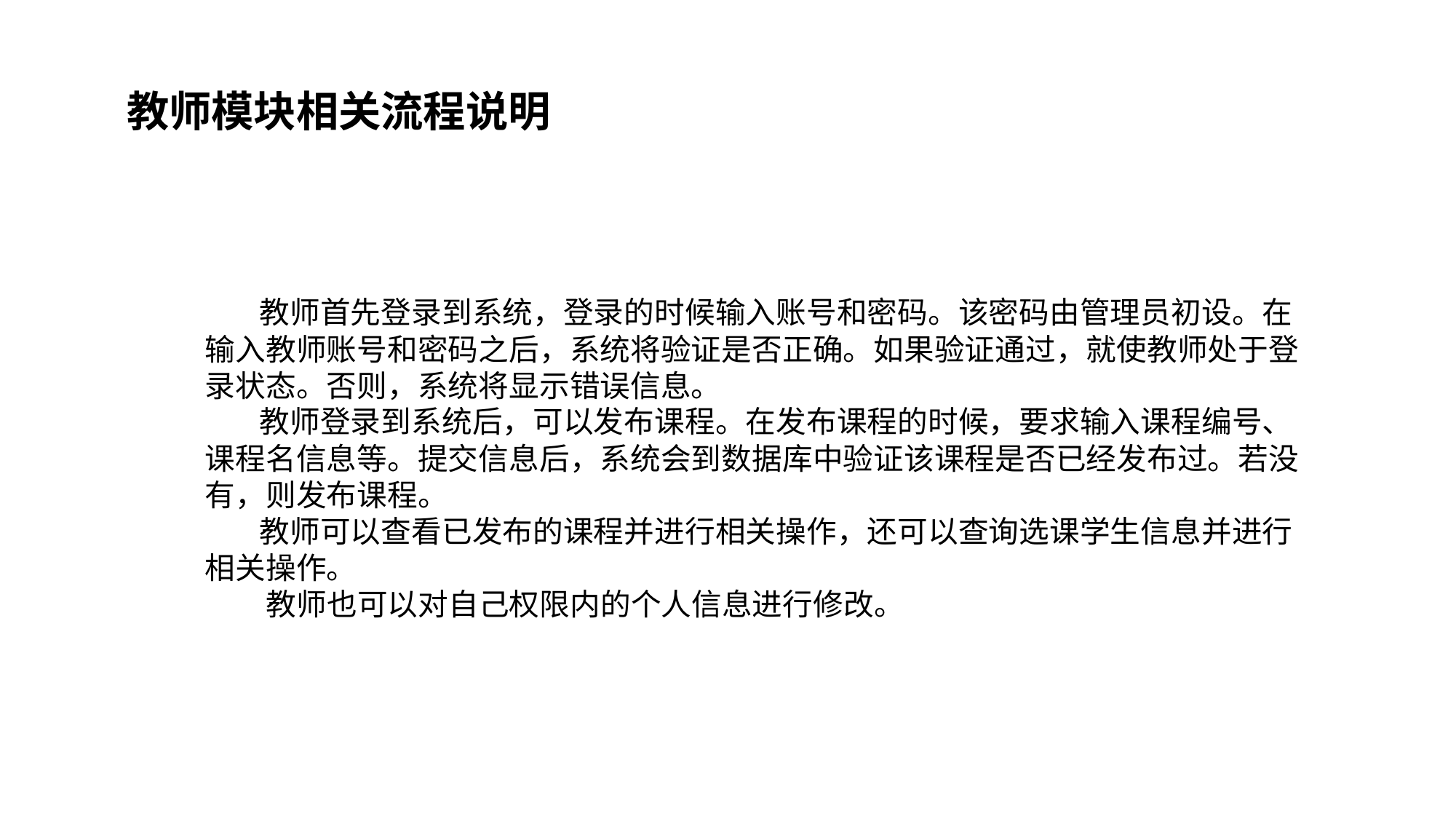

教师模块相关流程说明
       教师首先登录到系统，登录的时候输入账号和密码。该密码由管理员初设。在输入教师账号和密码之后，系统将验证是否正确。如果验证通过，就使教师处于登录状态。否则，系统将显示错误信息。
       教师登录到系统后，可以发布课程。在发布课程的时候，要求输入课程编号、课程名信息等。提交信息后，系统会到数据库中验证该课程是否已经发布过。若没有，则发布课程。
       教师可以查看已发布的课程并进行相关操作，还可以查询选课学生信息并进行相关操作。
        教师也可以对自己权限内的个人信息进行修改。